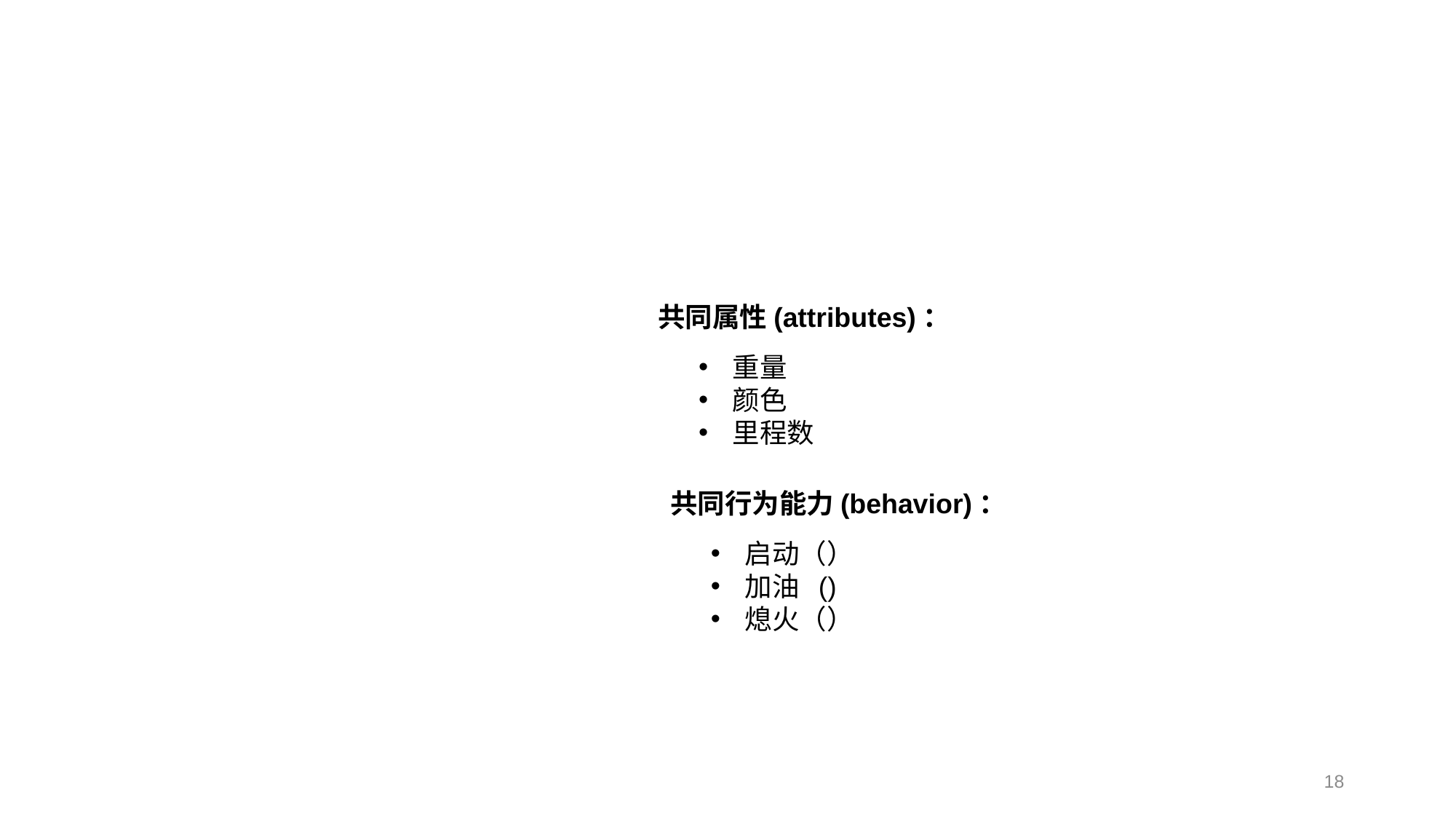

#
共同属性(attributes)：
重量
颜色
里程数
共同行为能力(behavior)：
启动（）
加油  ()
熄火（）
18